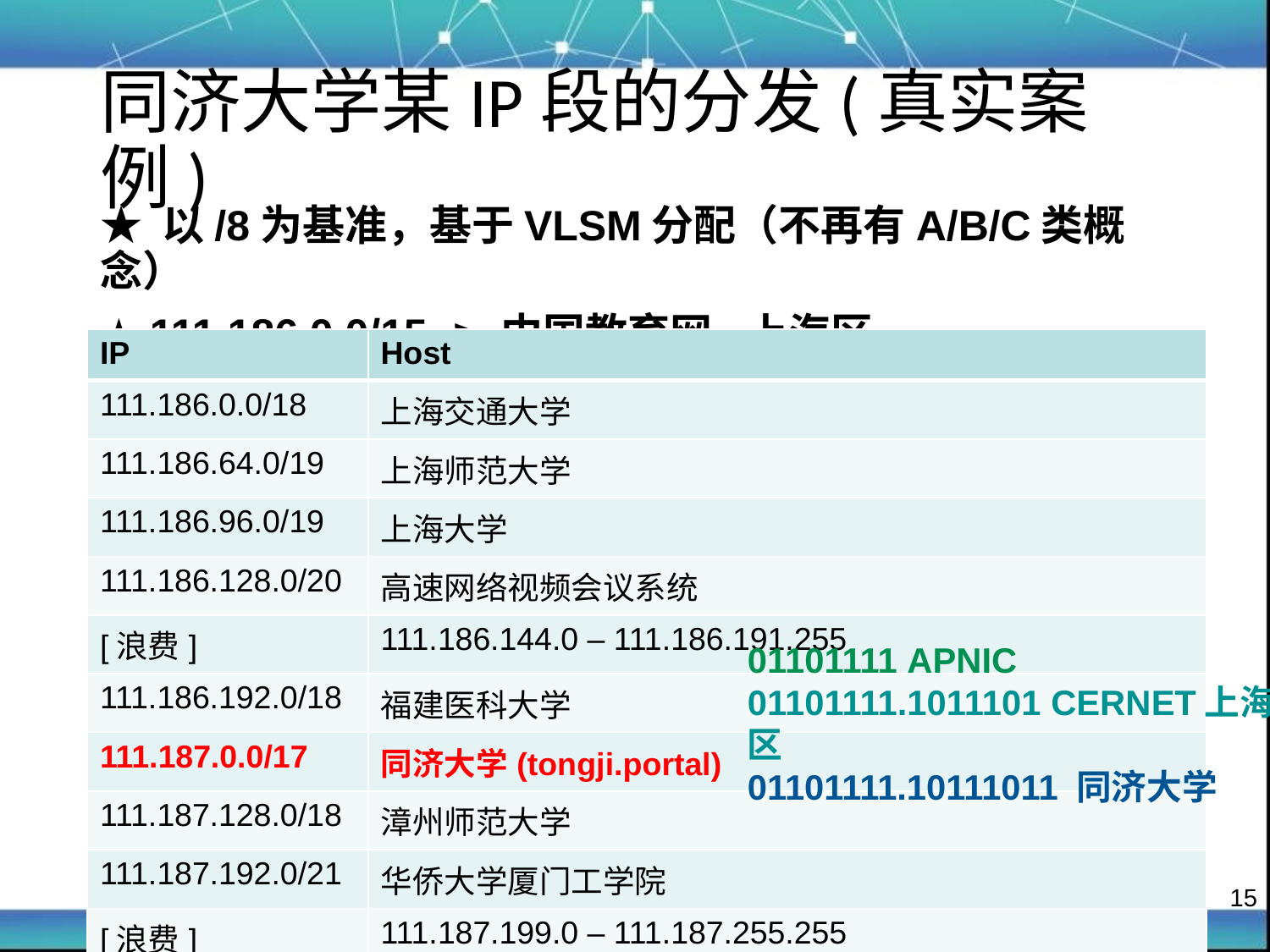

同济大学某IP段的分发(真实案例)
★ 以/8为基准，基于VLSM分配（不再有A/B/C类概念）
★ 111.186.0.0/15 -> 中国教育网-上海区

| IP | Host |
| --- | --- |
| 111.186.0.0/18 | 上海交通大学 |
| 111.186.64.0/19 | 上海师范大学 |
| 111.186.96.0/19 | 上海大学 |
| 111.186.128.0/20 | 高速网络视频会议系统 |
| [浪费] | 111.186.144.0 – 111.186.191.255 |
| 111.186.192.0/18 | 福建医科大学 |
| 111.187.0.0/17 | 同济大学(tongji.portal) |
| 111.187.128.0/18 | 漳州师范大学 |
| 111.187.192.0/21 | 华侨大学厦门工学院 |
| [浪费] | 111.187.199.0 – 111.187.255.255 |
01101111 APNIC
01101111.1011101 CERNET上海区
01101111.10111011 同济大学
15